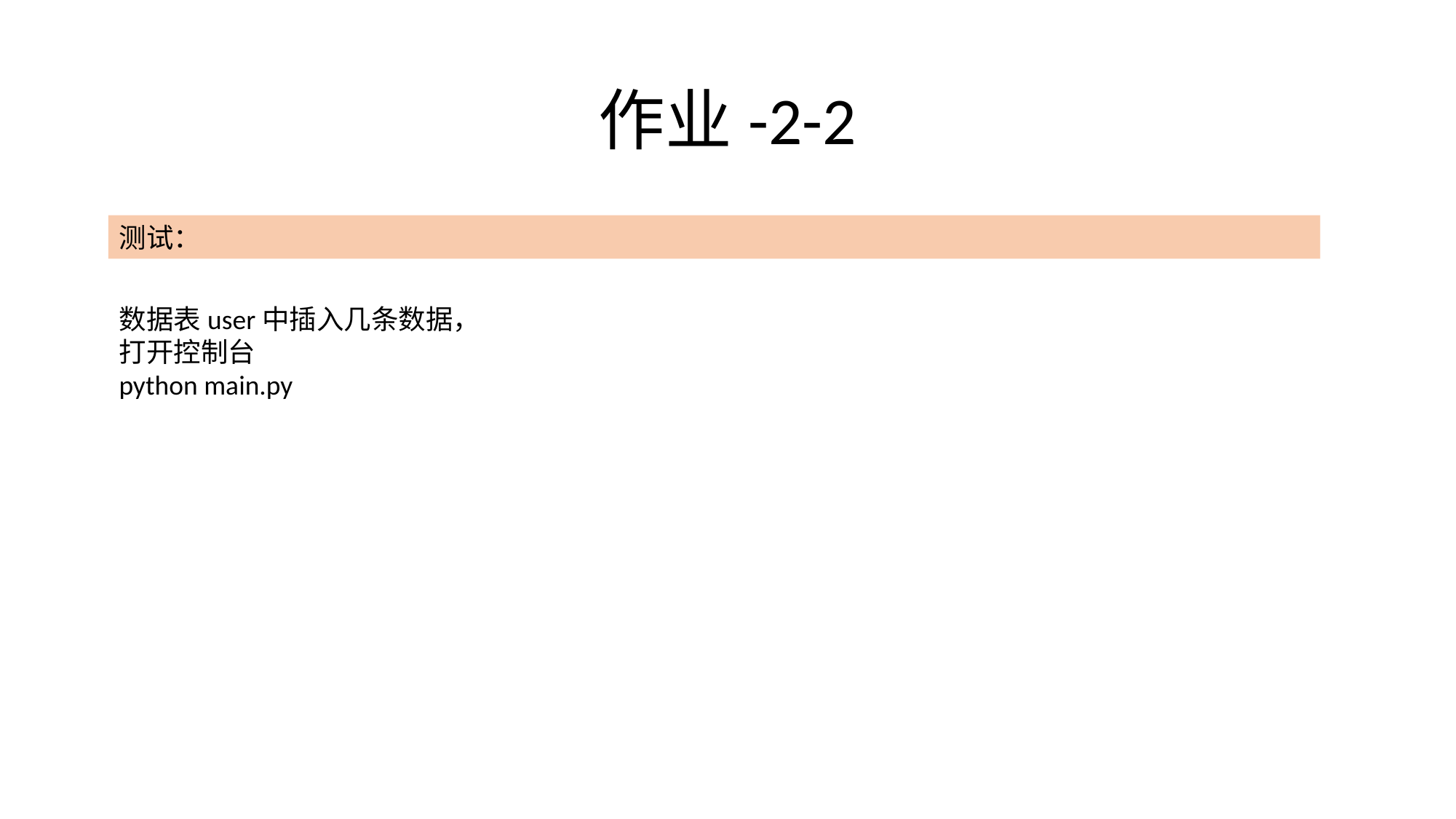

# 作业-2-2
测试：
数据表user中插入几条数据，
打开控制台
python main.py